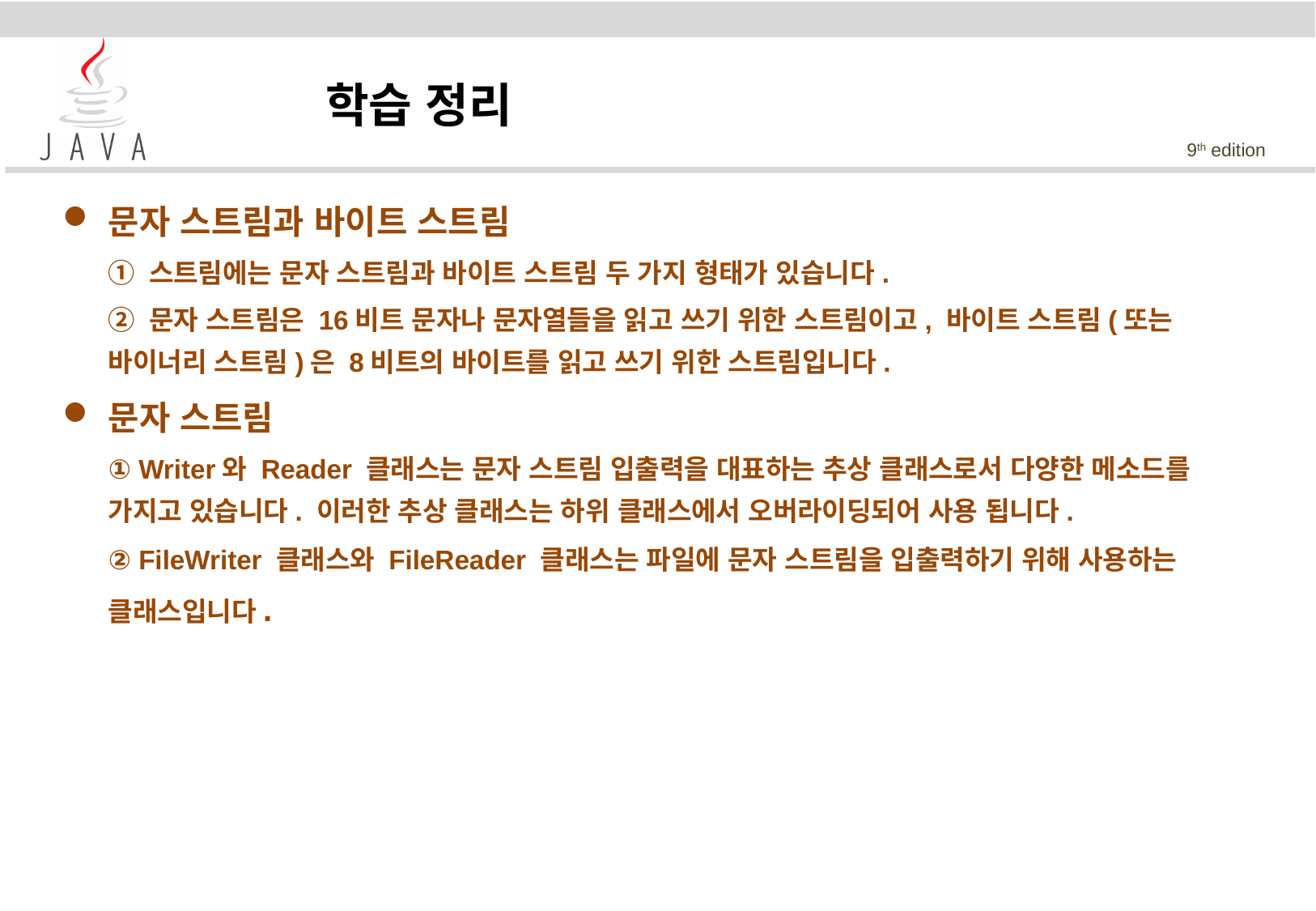

학습 정리
문자 스트림과 바이트 스트림
	① 스트림에는 문자 스트림과 바이트 스트림 두 가지 형태가 있습니다.
	② 문자 스트림은 16비트 문자나 문자열들을 읽고 쓰기 위한 스트림이고, 바이트 스트림(또는 바이너리 스트림)은 8비트의 바이트를 읽고 쓰기 위한 스트림입니다.
문자 스트림
	① Writer와 Reader 클래스는 문자 스트림 입출력을 대표하는 추상 클래스로서 다양한 메소드를 가지고 있습니다. 이러한 추상 클래스는 하위 클래스에서 오버라이딩되어 사용 됩니다.
	② FileWriter 클래스와 FileReader 클래스는 파일에 문자 스트림을 입출력하기 위해 사용하는 클래스입니다.